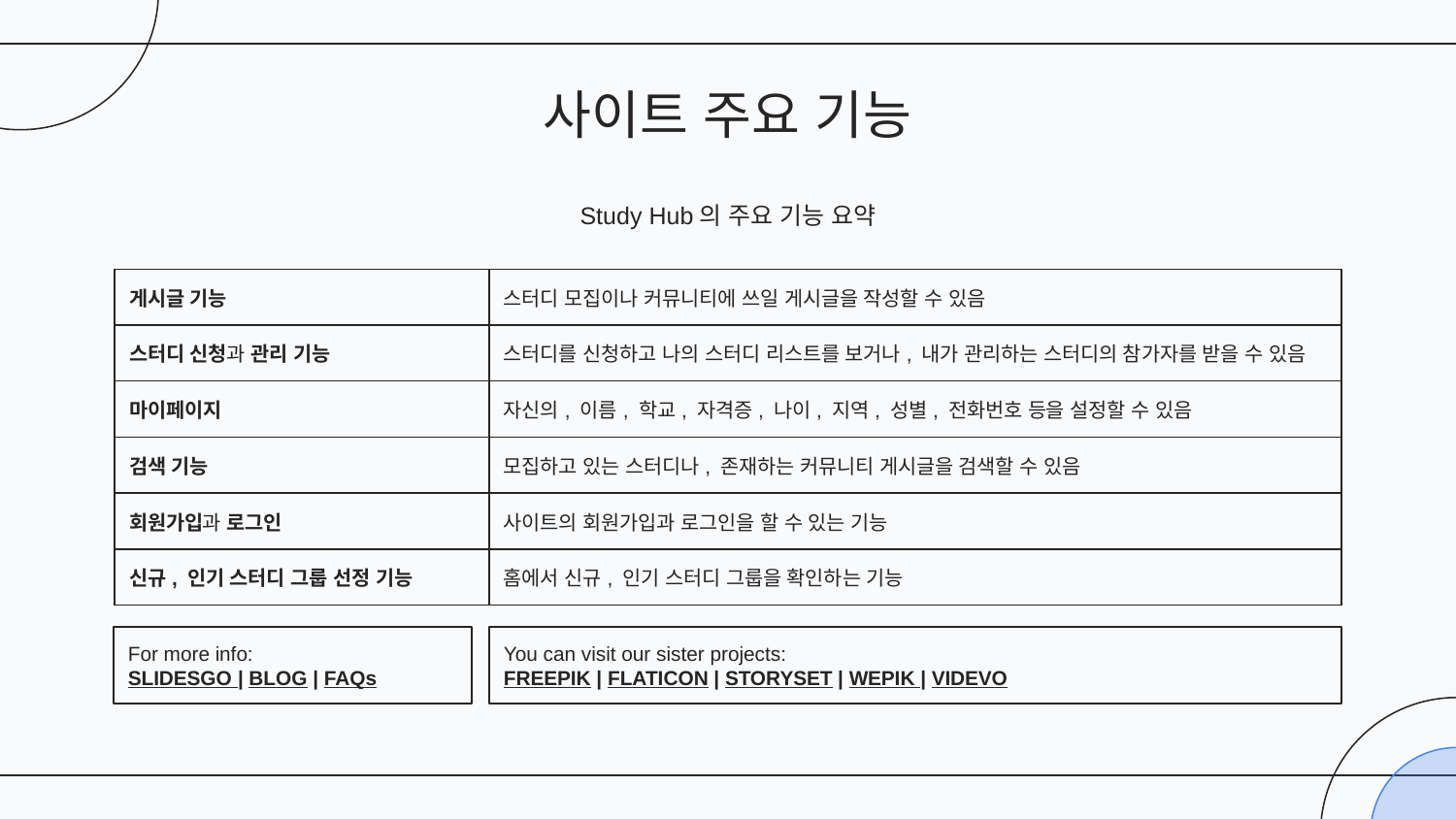

# 사이트 주요 기능
Study Hub의 주요 기능 요약
| 게시글 기능 | 스터디 모집이나 커뮤니티에 쓰일 게시글을 작성할 수 있음 |
| --- | --- |
| 스터디 신청과 관리 기능 | 스터디를 신청하고 나의 스터디 리스트를 보거나, 내가 관리하는 스터디의 참가자를 받을 수 있음 |
| 마이페이지 | 자신의, 이름, 학교, 자격증, 나이, 지역, 성별, 전화번호 등을 설정할 수 있음 |
| 검색 기능 | 모집하고 있는 스터디나, 존재하는 커뮤니티 게시글을 검색할 수 있음 |
| 회원가입과 로그인 | 사이트의 회원가입과 로그인을 할 수 있는 기능 |
| 신규, 인기 스터디 그룹 선정 기능 | 홈에서 신규, 인기 스터디 그룹을 확인하는 기능 |
For more info:
SLIDESGO | BLOG | FAQs
You can visit our sister projects:
FREEPIK | FLATICON | STORYSET | WEPIK | VIDEVO